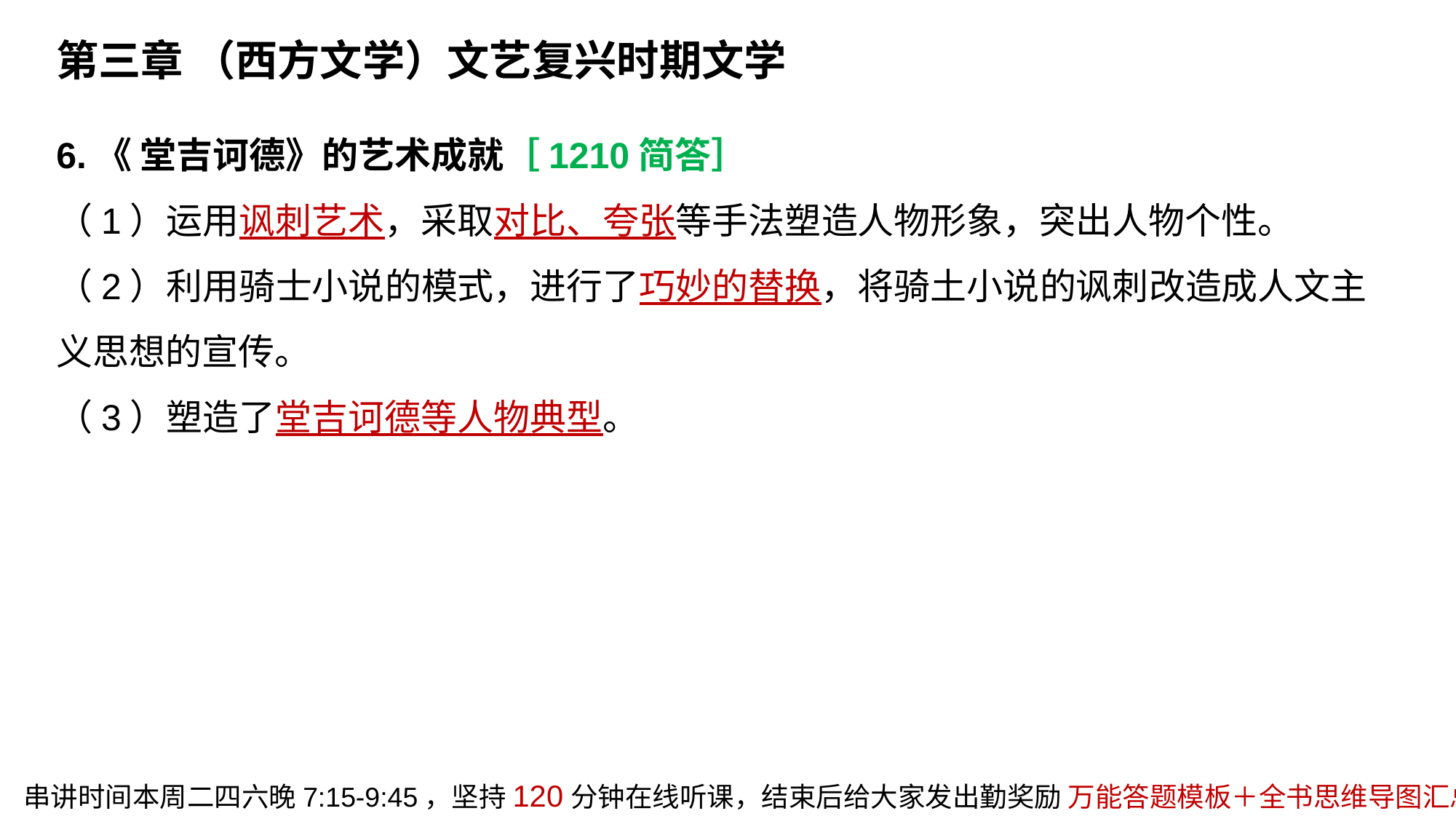

第三章 （西方文学）文艺复兴时期文学
6.《 堂吉诃德》的艺术成就［1210简答］
（1）运用讽刺艺术，采取对比、夸张等手法塑造人物形象，突出人物个性。 
（2）利用骑士小说的模式，进行了巧妙的替换，将骑土小说的讽刺改造成人文主义思想的宣传。 
（3）塑造了堂吉诃德等人物典型。